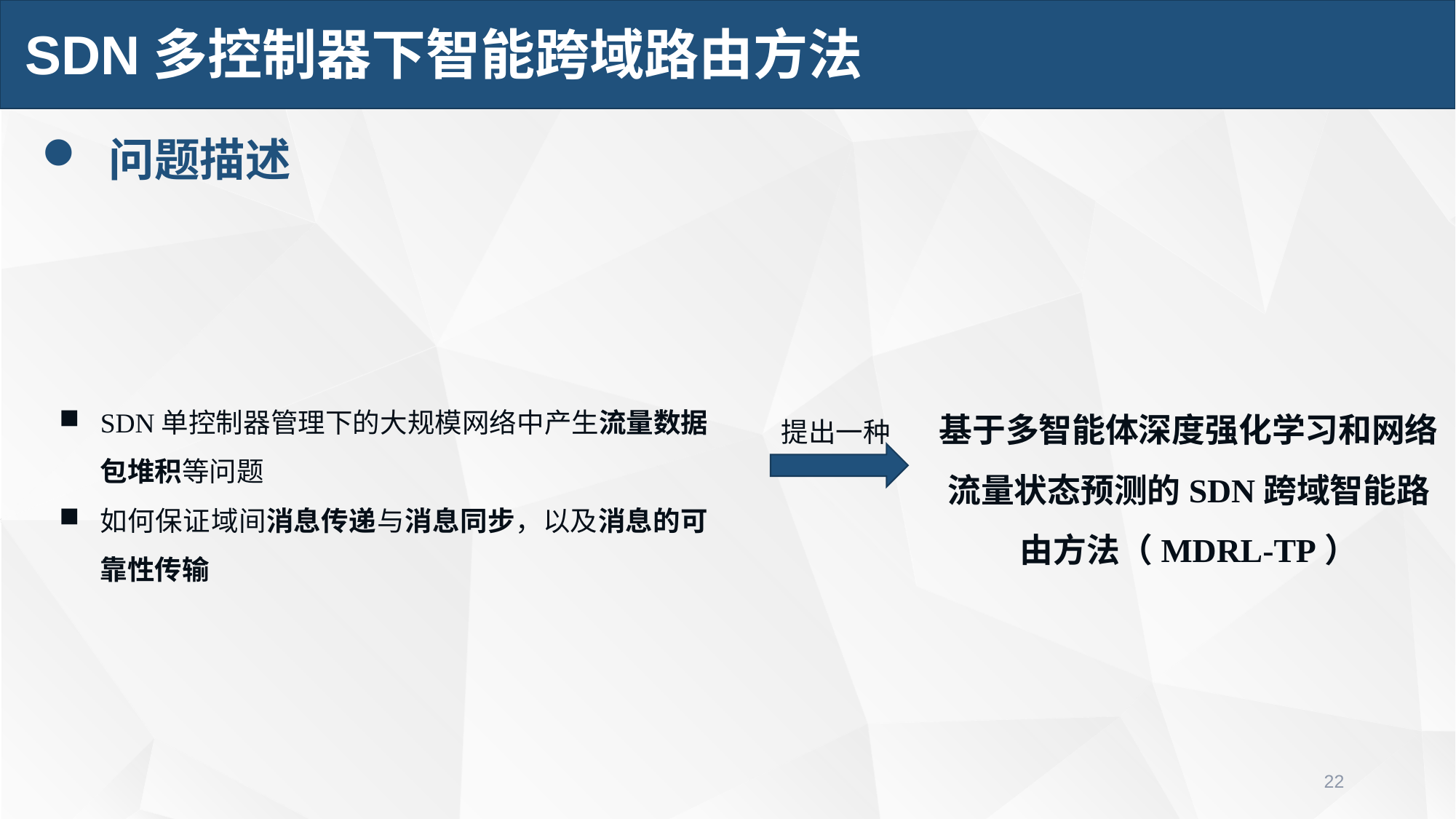

SDN多控制器下智能跨域路由方法

 问题描述
SDN单控制器管理下的大规模网络中产生流量数据包堆积等问题
如何保证域间消息传递与消息同步，以及消息的可靠性传输
基于多智能体深度强化学习和网络流量状态预测的SDN跨域智能路由方法（MDRL-TP）
提出一种

22